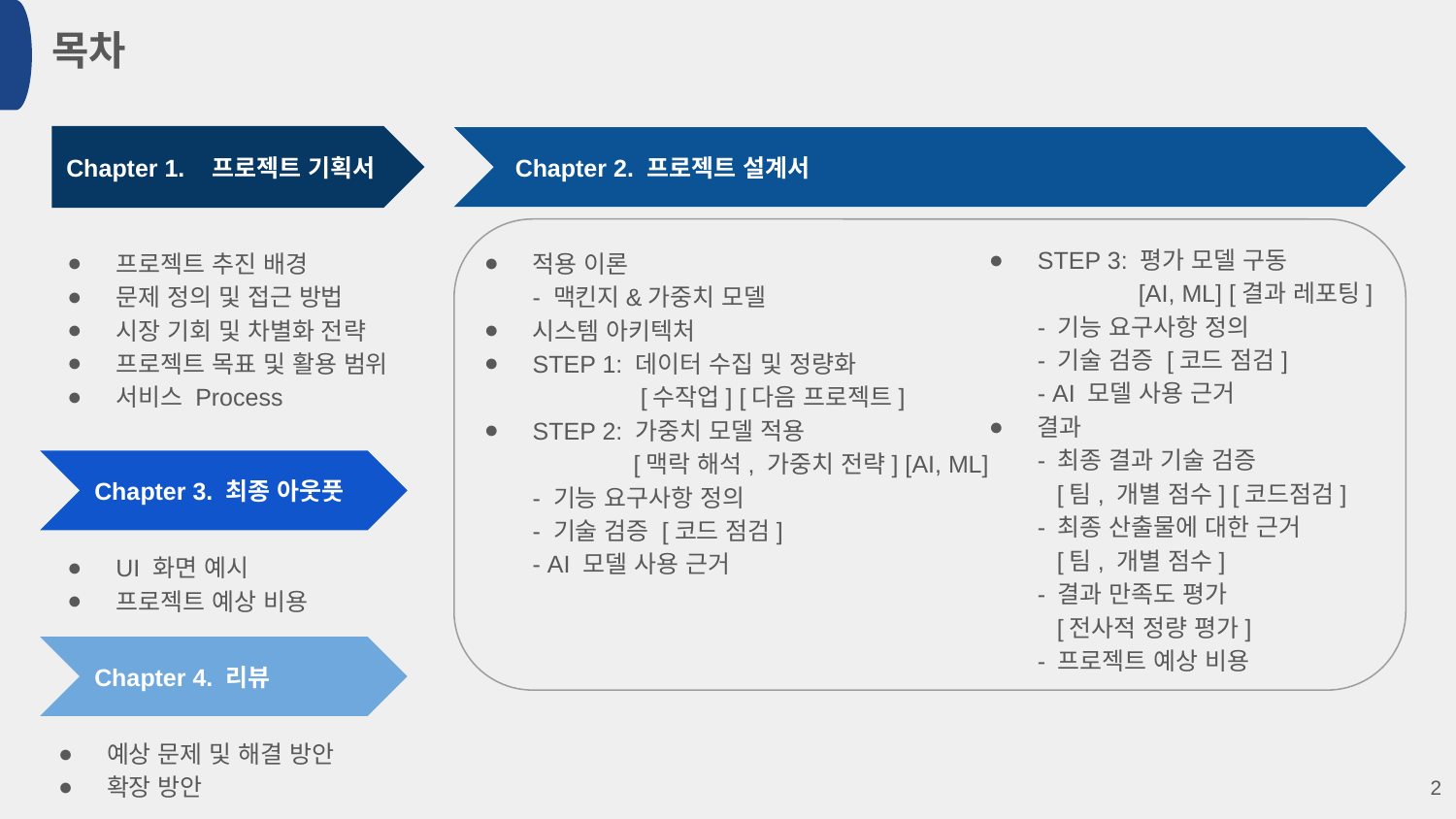

목차
Chapter 1.	프로젝트 기획서
 Chapter 2. 프로젝트 설계서

STEP 3: 평가 모델 구동
              [AI, ML] [결과 레포팅]
- 기능 요구사항 정의
- 기술 검증 [코드 점검]
- AI 모델 사용 근거
결과
- 최종 결과 기술 검증
  [팀, 개별 점수] [코드점검]
- 최종 산출물에 대한 근거
  [팀, 개별 점수]
- 결과 만족도 평가
  [전사적 정량 평가]
- 프로젝트 예상 비용

프로젝트 추진 배경
문제 정의 및 접근 방법
시장 기회 및 차별화 전략
프로젝트 목표 및 활용 범위
서비스 Process

적용 이론
- 맥킨지&가중치 모델
시스템 아키텍처
STEP 1: 데이터 수집 및 정량화
               [수작업] [다음 프로젝트]
STEP 2: 가중치 모델 적용
              [맥락 해석, 가중치 전략] [AI, ML]
- 기능 요구사항 정의
- 기술 검증 [코드 점검]
- AI 모델 사용 근거

Chapter 3. 최종 아웃풋
UI 화면 예시
프로젝트 예상 비용
Chapter 4. 리뷰
예상 문제 및 해결 방안
확장 방안
2